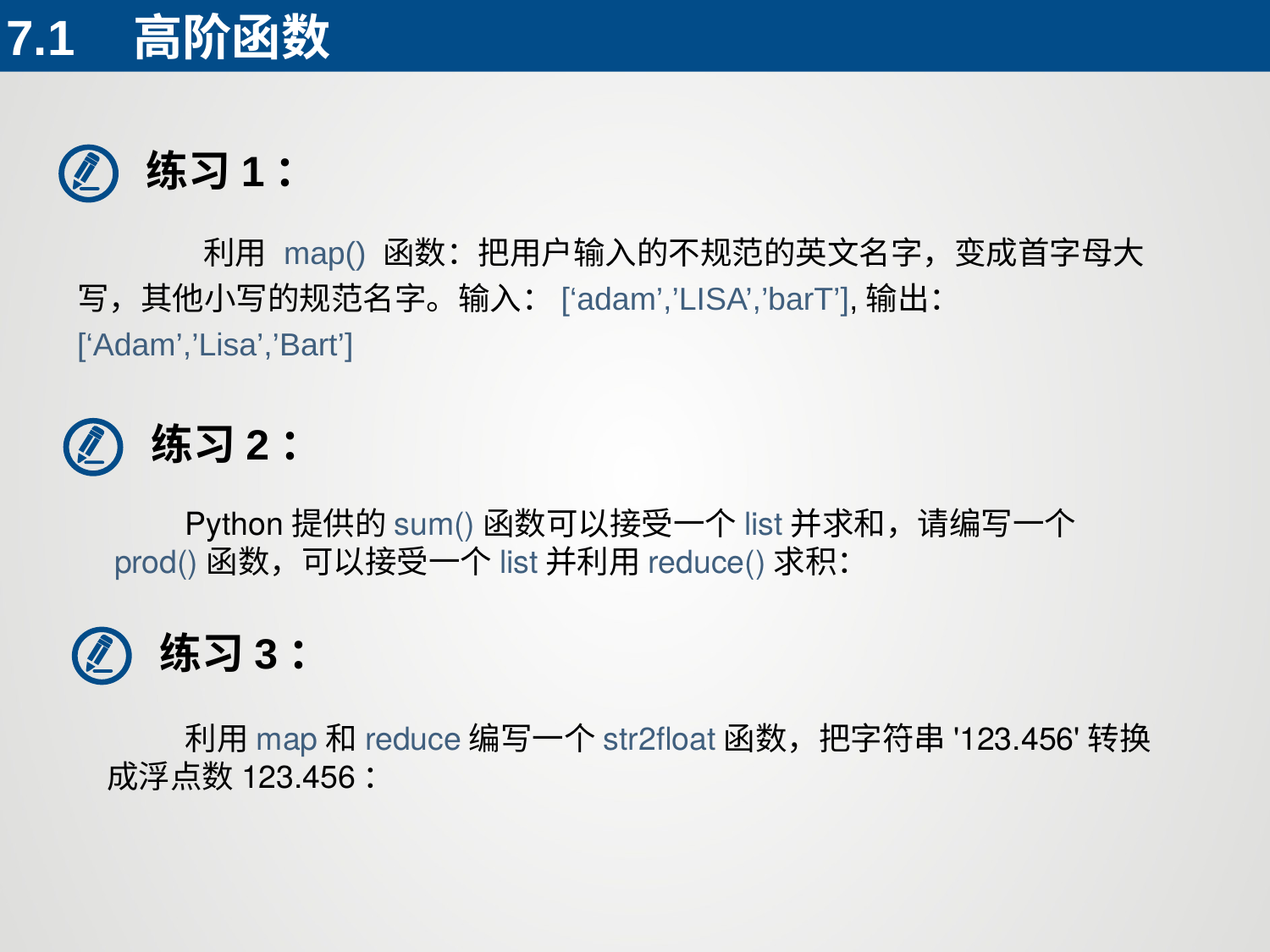

7.1	高阶函数
练习1：

        利用 map() 函数：把用户输入的不规范的英文名字，变成首字母大写，其他小写的规范名字。输入：[‘adam’,’LISA’,’barT’],输出：[‘Adam’,’Lisa’,’Bart’]
练习2：

        Python提供的sum()函数可以接受一个list并求和，请编写一个prod()函数，可以接受一个list并利用reduce()求积：
练习3：

        利用map和reduce编写一个str2float函数，把字符串'123.456'转换成浮点数123.456：